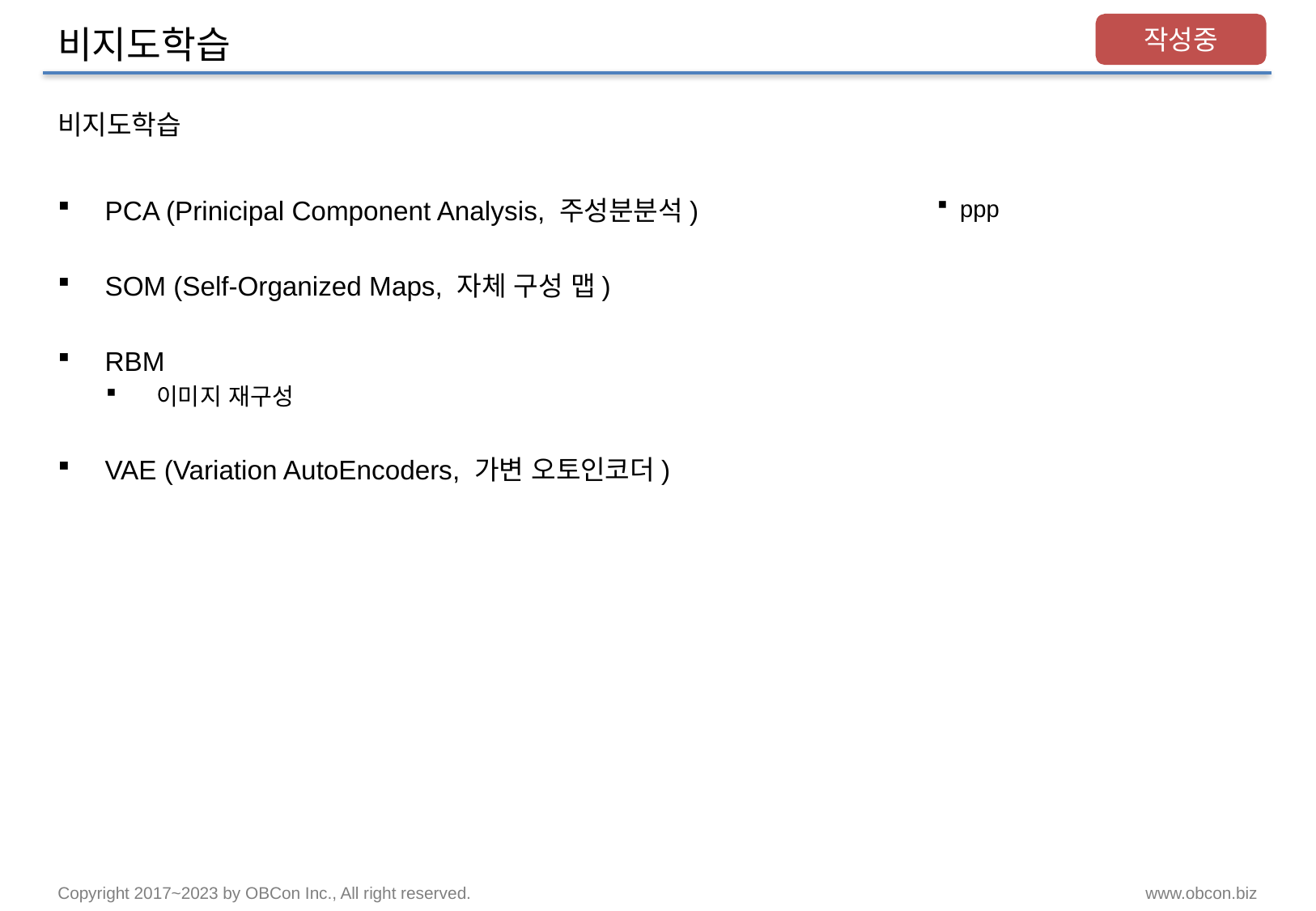

# 비지도학습
작성중
비지도학습
PCA (Prinicipal Component Analysis, 주성분분석)

SOM (Self-Organized Maps, 자체 구성 맵)

RBM
이미지 재구성

VAE (Variation AutoEncoders, 가변 오토인코더)

ppp